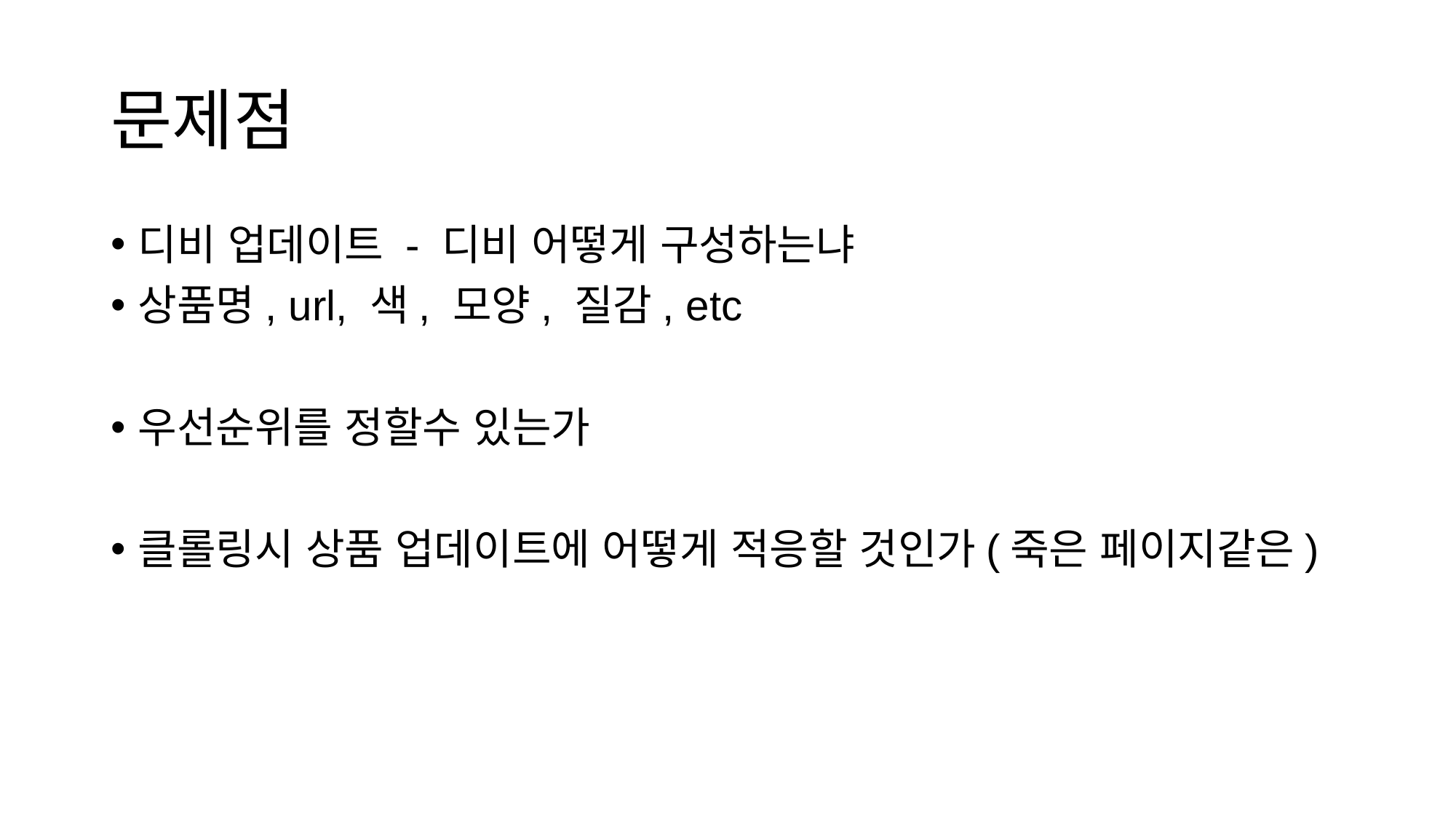

# 문제점
디비 업데이트 - 디비 어떻게 구성하는냐
상품명, url, 색, 모양, 질감, etc

우선순위를 정할수 있는가

클롤링시 상품 업데이트에 어떻게 적응할 것인가(죽은 페이지같은)